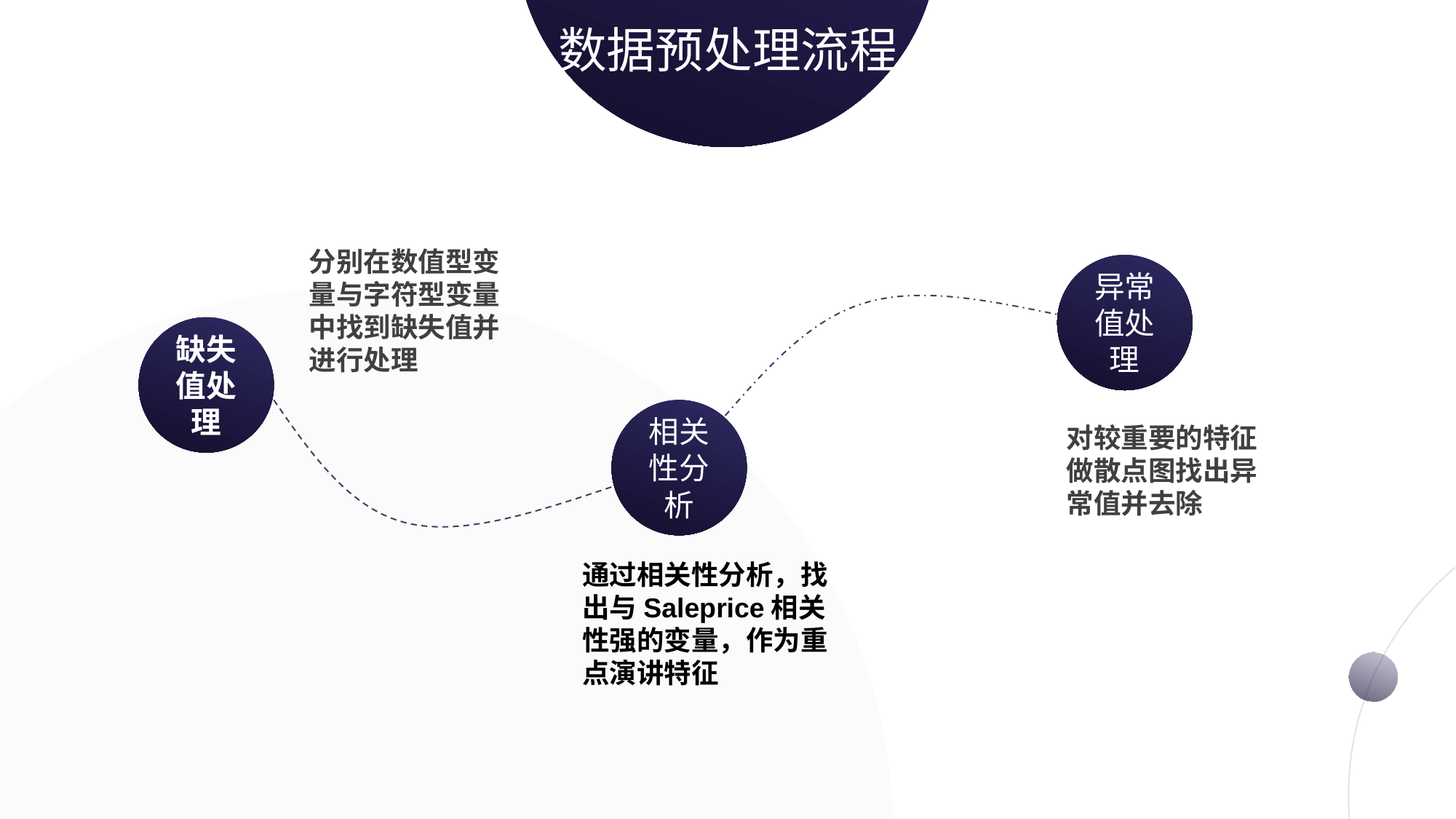

数据预处理流程
分别在数值型变量与字符型变量中找到缺失值并进行处理

异常值处理

缺失值处理

相关性分析
对较重要的特征做散点图找出异常值并去除
通过相关性分析，找出与Saleprice相关性强的变量，作为重点演讲特征